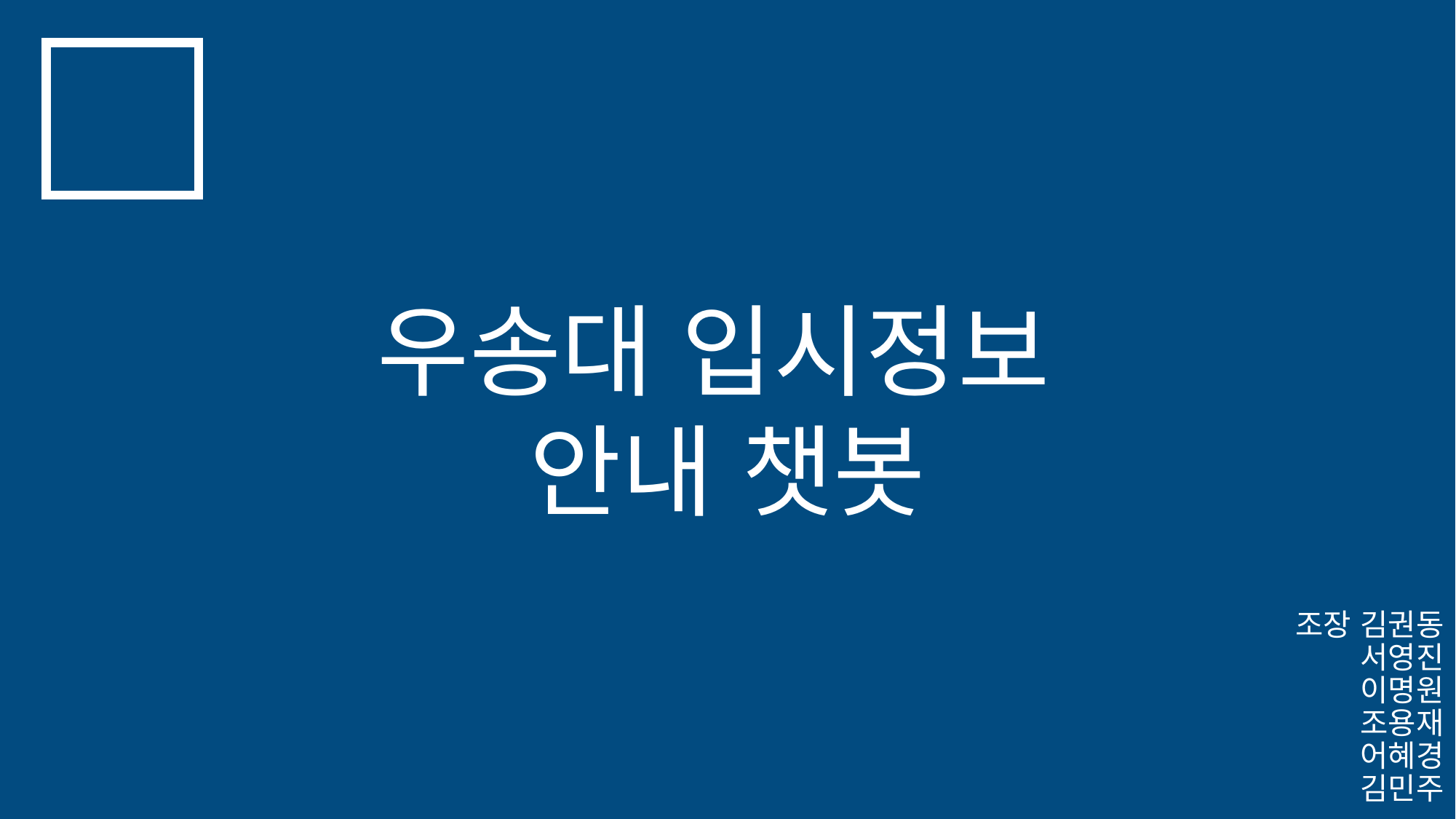

우송대 입시정보
안내 챗봇
조장 김권동
 서영진
 이명원
 조용재
 어혜경
김민주